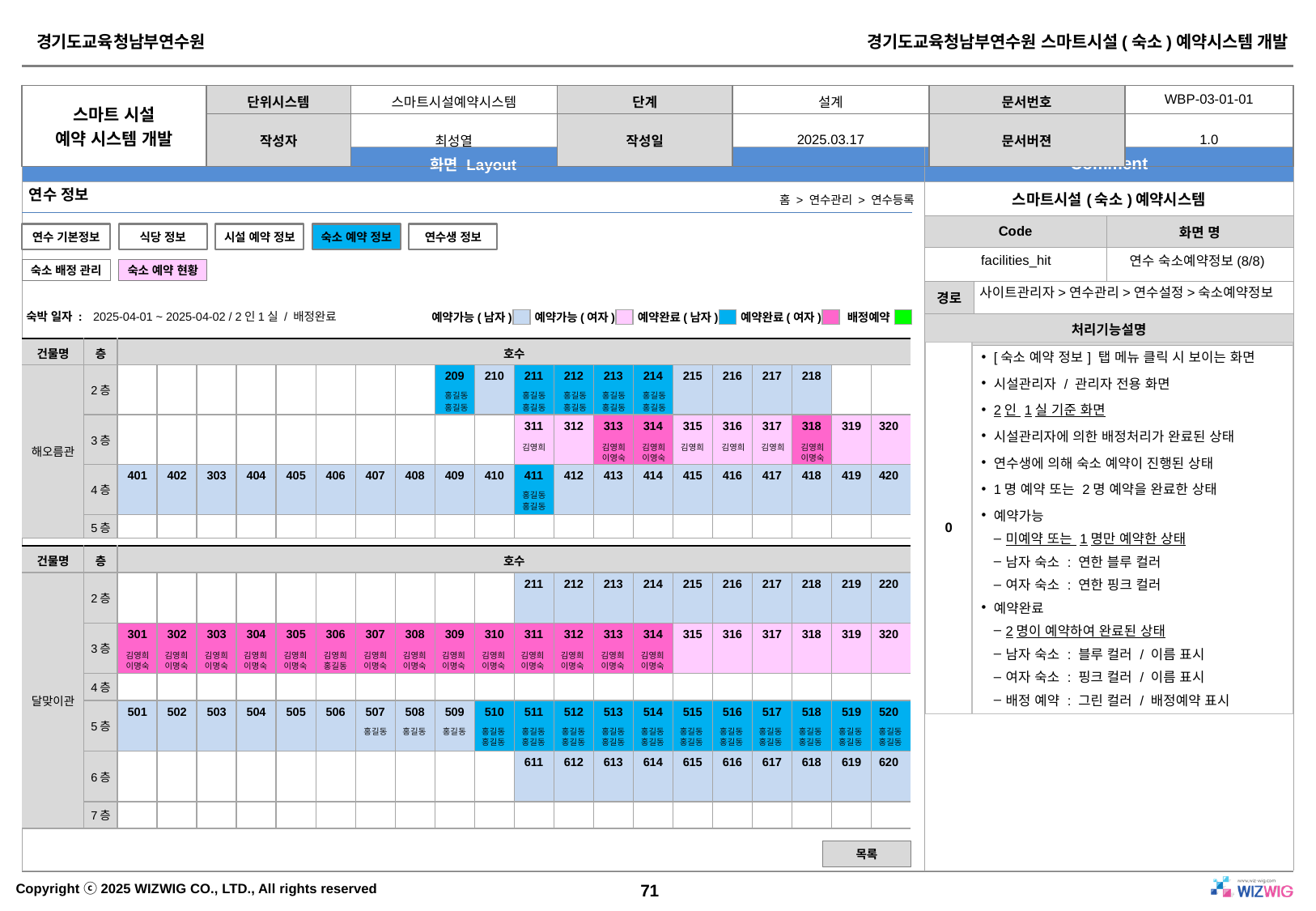

연수 정보
홈 > 연수관리 > 연수등록
연수 기본정보
식당 정보
시설 예약 정보
숙소 예약 정보
연수생 정보
facilities_hit
연수 숙소예약정보(8/8)
숙소 배정 관리
숙소 예약 현황
사이트관리자>연수관리>연수설정>숙소예약정보
숙박 일자 :
2025-04-01 ~ 2025-04-02 / 2인1실 / 배정완료
예약가능(남자)
예약가능(여자)
예약완료(남자)
예약완료(여자)
배정예약
|  |
| --- |
|  |
| --- |
|  |
| --- |
|  |
| --- |
|  |
| --- |
| 건물명 | 층 | 호수 |  |  |  |  |  |  |  |  |  |  |  |  |  |  |  |  |  |  |  |
| --- | --- | --- | --- | --- | --- | --- | --- | --- | --- | --- | --- | --- | --- | --- | --- | --- | --- | --- | --- | --- | --- |
| 해오름관 | 2층 |  |  |  |  |  |  |  |  | 209 | 210 | 211 | 212 | 213 | 214 | 215 | 216 | 217 | 218 |  |  |
|  | 3층 |  |  |  |  |  |  |  |  |  |  | 311 | 312 | 313 | 314 | 315 | 316 | 317 | 318 | 319 | 320 |
|  | 4층 | 401 | 402 | 303 | 404 | 405 | 406 | 407 | 408 | 409 | 410 | 411 | 412 | 413 | 414 | 415 | 416 | 417 | 418 | 419 | 420 |
|  | 5층 |  |  |  |  |  |  |  |  |  |  |  |  |  |  |  |  |  |  |  |  |
| 0 | [숙소 예약 정보] 탭 메뉴 클릭 시 보이는 화면 시설관리자 / 관리자 전용 화면 2인 1실 기준 화면 시설관리자에 의한 배정처리가 완료된 상태 연수생에 의해 숙소 예약이 진행된 상태 1명 예약 또는 2명 예약을 완료한 상태 예약가능 미예약 또는 1명만 예약한 상태 남자 숙소 : 연한 블루 컬러 여자 숙소 : 연한 핑크 컬러 예약완료 2명이 예약하여 완료된 상태 남자 숙소 : 블루 컬러 / 이름 표시 여자 숙소 : 핑크 컬러 / 이름 표시 배정 예약 : 그린 컬러 / 배정예약 표시 |
| --- | --- |
홍길동
홍길동
홍길동
홍길동
홍길동
홍길동
홍길동
홍길동
홍길동
홍길동
김영희
김영희
김영희
김영희
김영희
김영희
김영희
이영숙
이영숙
이명숙
홍길동
홍길동
| 건물명 | 층 | 호수 |  |  |  |  |  |  |  |  |  |  |  |  |  |  |  |  |  |  |  |
| --- | --- | --- | --- | --- | --- | --- | --- | --- | --- | --- | --- | --- | --- | --- | --- | --- | --- | --- | --- | --- | --- |
| 달맞이관 | 2층 |  |  |  |  |  |  |  |  |  |  | 211 | 212 | 213 | 214 | 215 | 216 | 217 | 218 | 219 | 220 |
|  | 3층 | 301 | 302 | 303 | 304 | 305 | 306 | 307 | 308 | 309 | 310 | 311 | 312 | 313 | 314 | 315 | 316 | 317 | 318 | 319 | 320 |
|  | 4층 |  |  |  |  |  |  |  |  |  |  |  |  |  |  |  |  |  |  |  |  |
|  | 5층 | 501 | 502 | 503 | 504 | 505 | 506 | 507 | 508 | 509 | 510 | 511 | 512 | 513 | 514 | 515 | 516 | 517 | 518 | 519 | 520 |
|  | 6층 |  |  |  |  |  |  |  |  |  |  | 611 | 612 | 613 | 614 | 615 | 616 | 617 | 618 | 619 | 620 |
|  | 7층 |  |  |  |  |  |  |  |  |  |  |  |  |  |  |  |  |  |  |  |  |
김영희
김영희
김영희
김영희
김영희
김영희
김영희
김영희
김영희
김영희
김영희
김영희
김영희
김영희
이명숙
이명숙
이명숙
이명숙
이명숙
홍길동
이명숙
이명숙
이명숙
이명숙
이명숙
이명숙
이명숙
이명숙
홍길동
홍길동
홍길동
홍길동
홍길동
홍길동
홍길동
홍길동
홍길동
홍길동
홍길동
홍길동
홍길동
홍길동
홍길동
홍길동
홍길동
홍길동
홍길동
홍길동
홍길동
홍길동
홍길동
홍길동
홍길동
목록